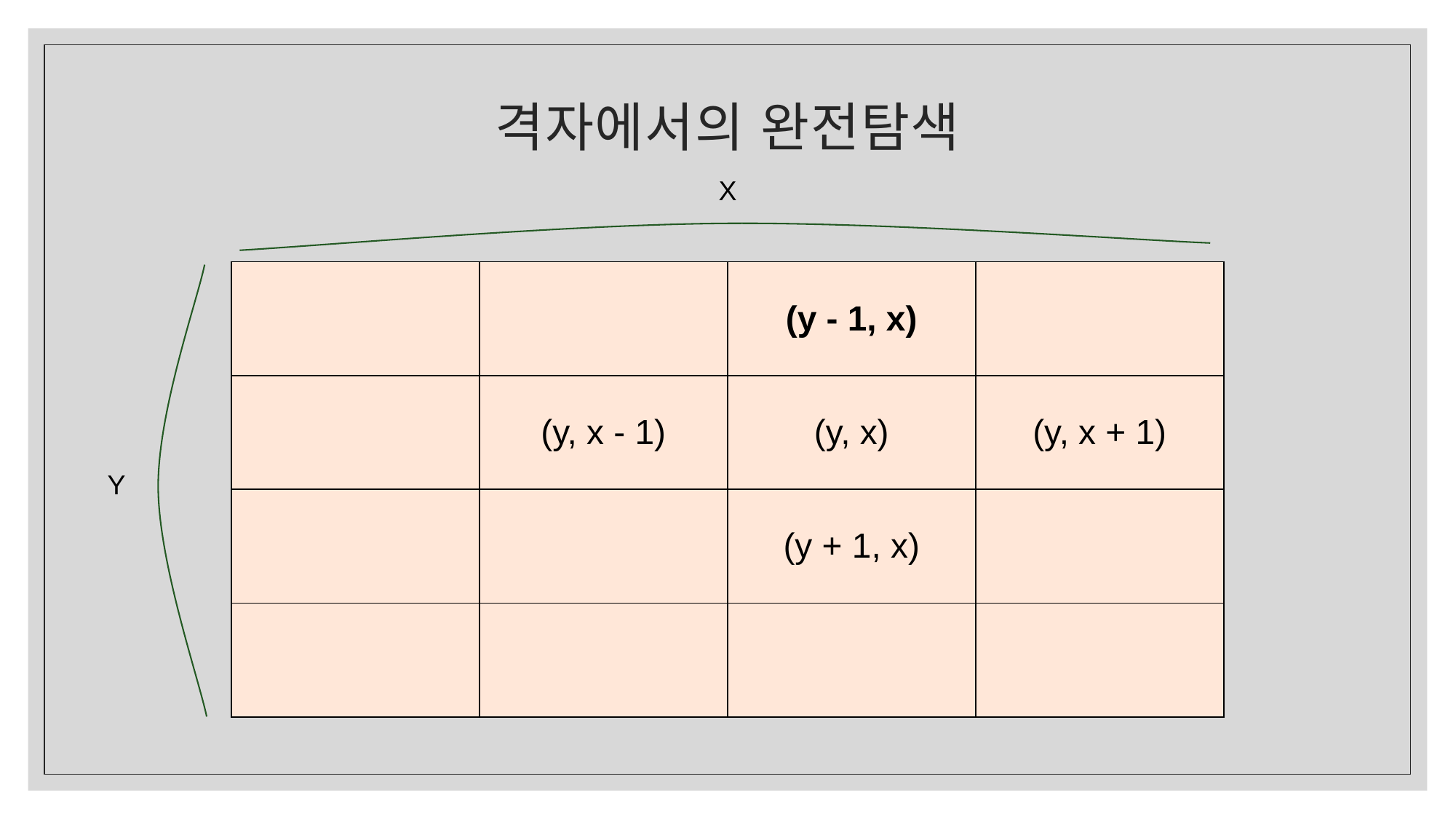

# 격자에서의 완전탐색
X

|  |  | (y - 1, x) |  |
| --- | --- | --- | --- |
|  | (y, x - 1) | (y, x) | (y, x + 1) |
|  |  | (y + 1, x) |  |
|  |  |  |  |

Y